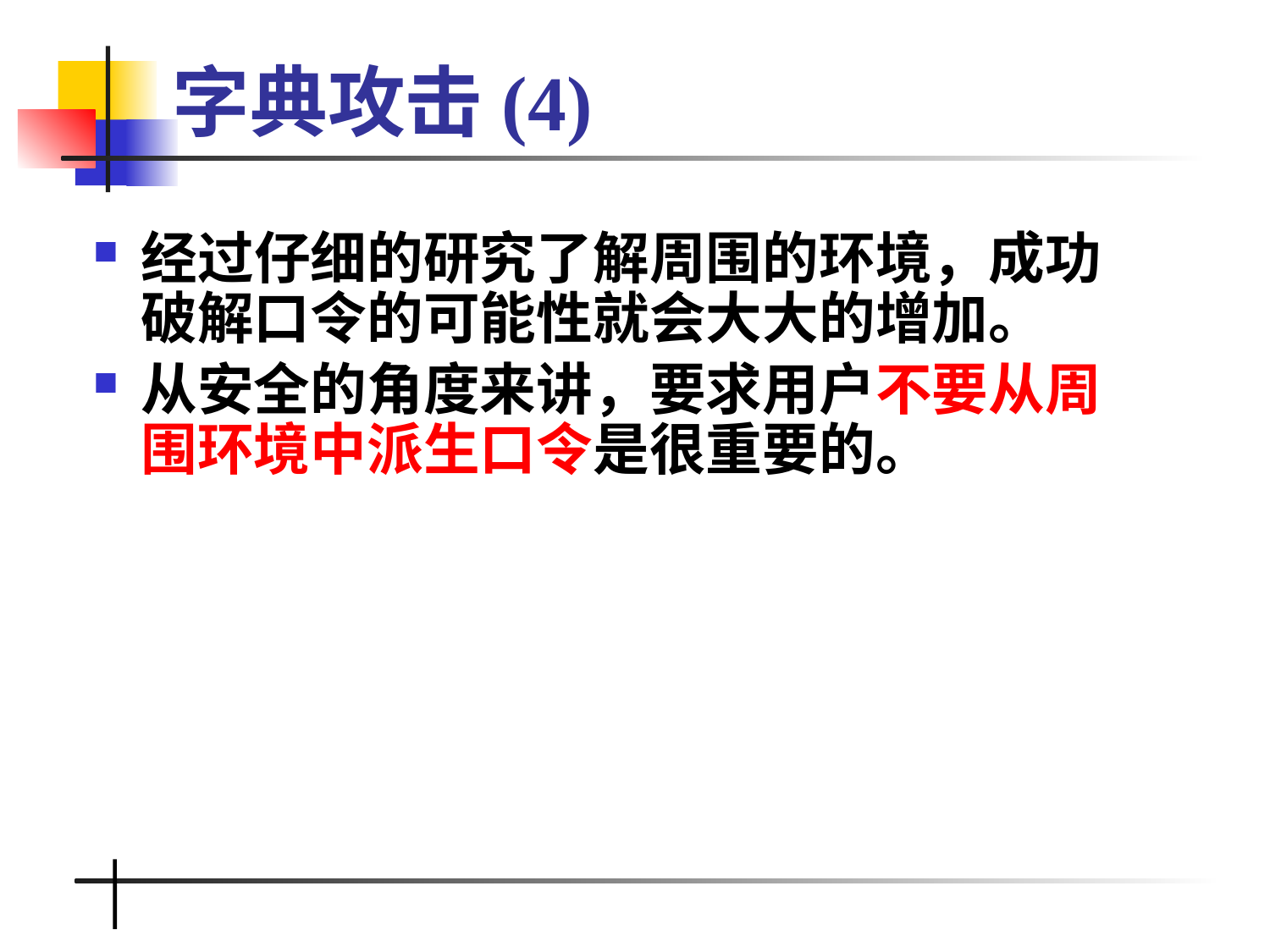

# 字典攻击(4)
经过仔细的研究了解周围的环境，成功破解口令的可能性就会大大的增加。
从安全的角度来讲，要求用户不要从周围环境中派生口令是很重要的。